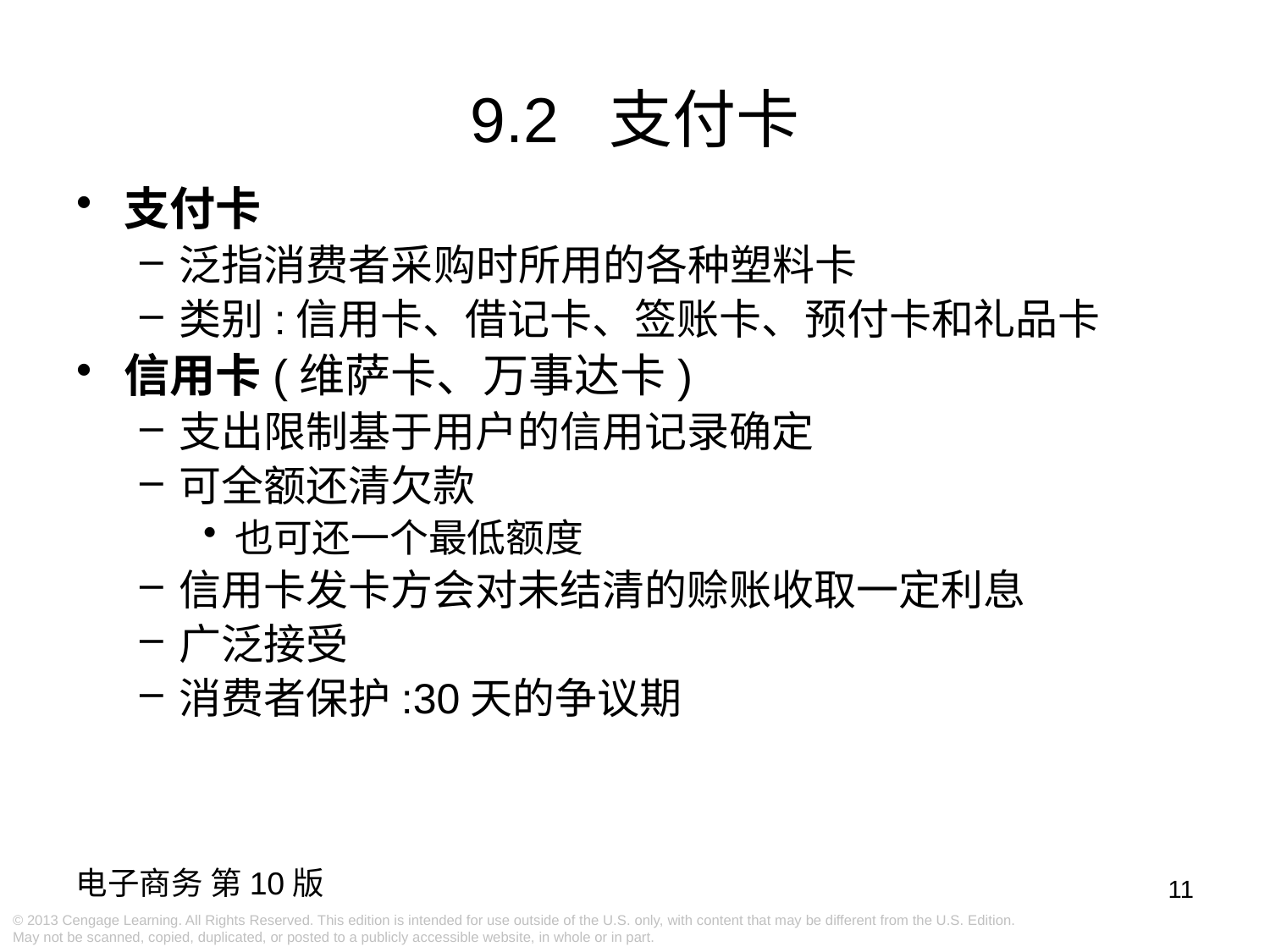

9.2  支付卡
支付卡
泛指消费者采购时所用的各种塑料卡
类别:信用卡、借记卡、签账卡、预付卡和礼品卡
信用卡(维萨卡、万事达卡)
支出限制基于用户的信用记录确定
可全额还清欠款
也可还一个最低额度
信用卡发卡方会对未结清的赊账收取一定利息
广泛接受
消费者保护:30天的争议期
11